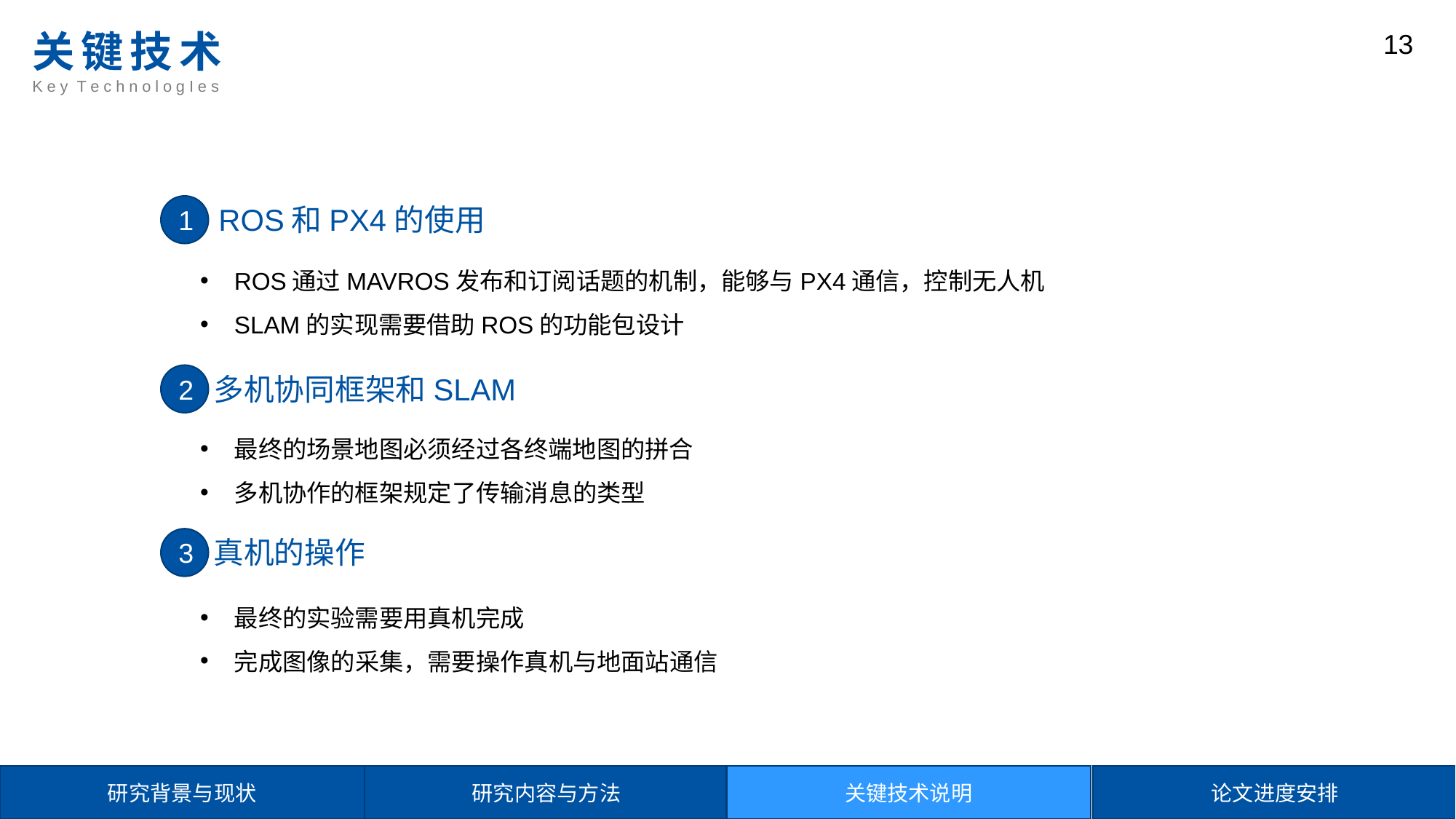

# 关键技术 K e y  T e c h n o l o g I e s
13
        ROS和PX4的使用
1
ROS通过MAVROS发布和订阅话题的机制，能够与PX4通信，控制无人机
SLAM的实现需要借助ROS的功能包设计
        多机协同框架和SLAM
2
最终的场景地图必须经过各终端地图的拼合
多机协作的框架规定了传输消息的类型
        真机的操作
3
最终的实验需要用真机完成
完成图像的采集，需要操作真机与地面站通信
研究背景与现状
研究内容与方法
关键技术说明
论文进度安排